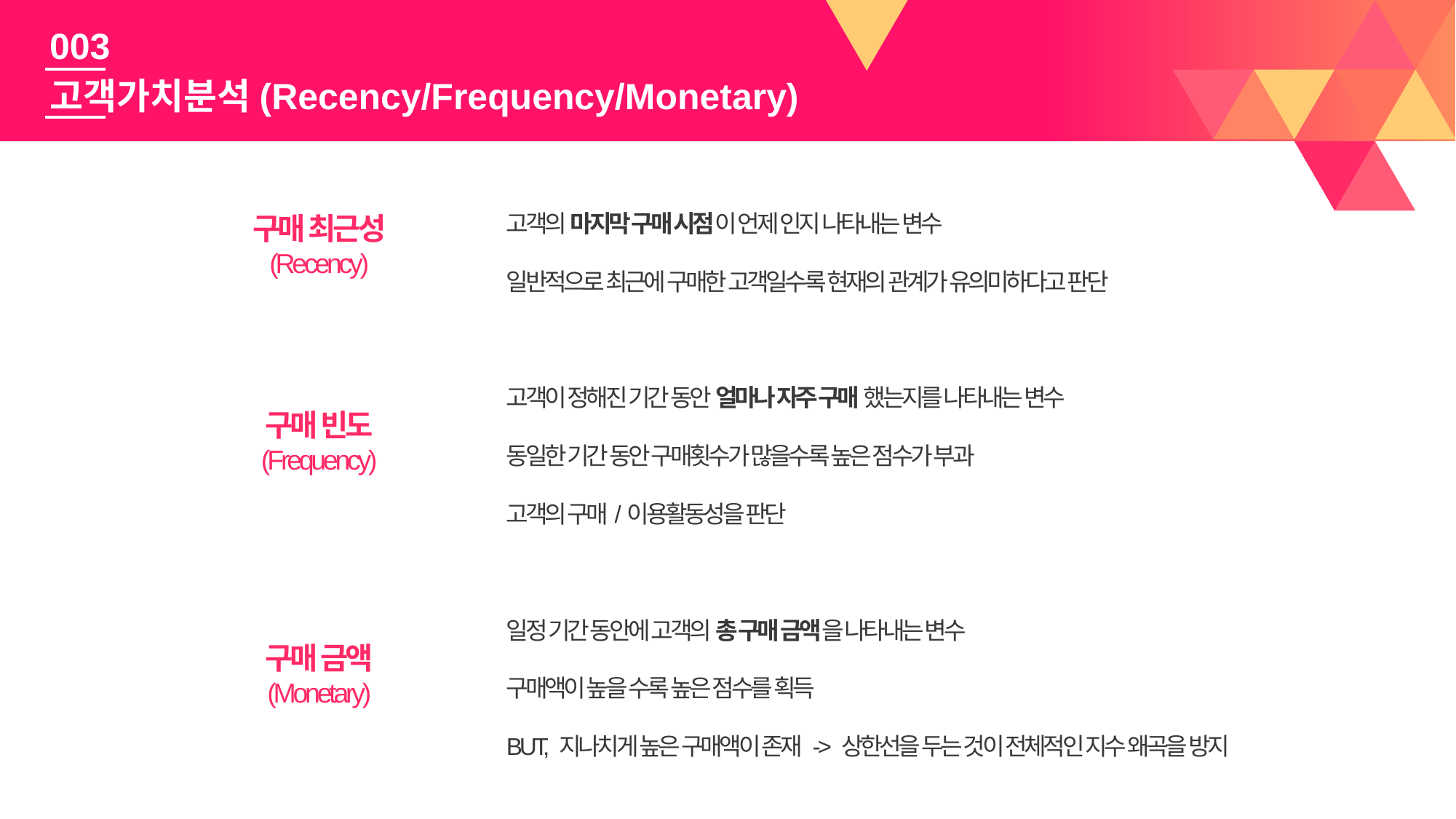

003
고객가치분석(Recency/Frequency/Monetary)
고객의 마지막 구매 시점이 언제 인지 나타내는 변수
일반적으로 최근에 구매한 고객일수록 현재의 관계가 유의미하다고 판단
고객이 정해진 기간 동안 얼마나 자주 구매 했는지를 나타내는 변수
동일한 기간 동안 구매횟수가 많을수록 높은 점수가 부과
고객의 구매/이용활동성을 판단
일정 기간 동안에 고객의 총 구매 금액을 나타내는 변수
구매액이 높을 수록 높은 점수를 획득
BUT, 지나치게 높은 구매액이 존재 -> 상한선을 두는 것이 전체적인 지수 왜곡을 방지
구매 최근성
(Recency)

구매 빈도
(Frequency)

구매 금액
(Monetary)